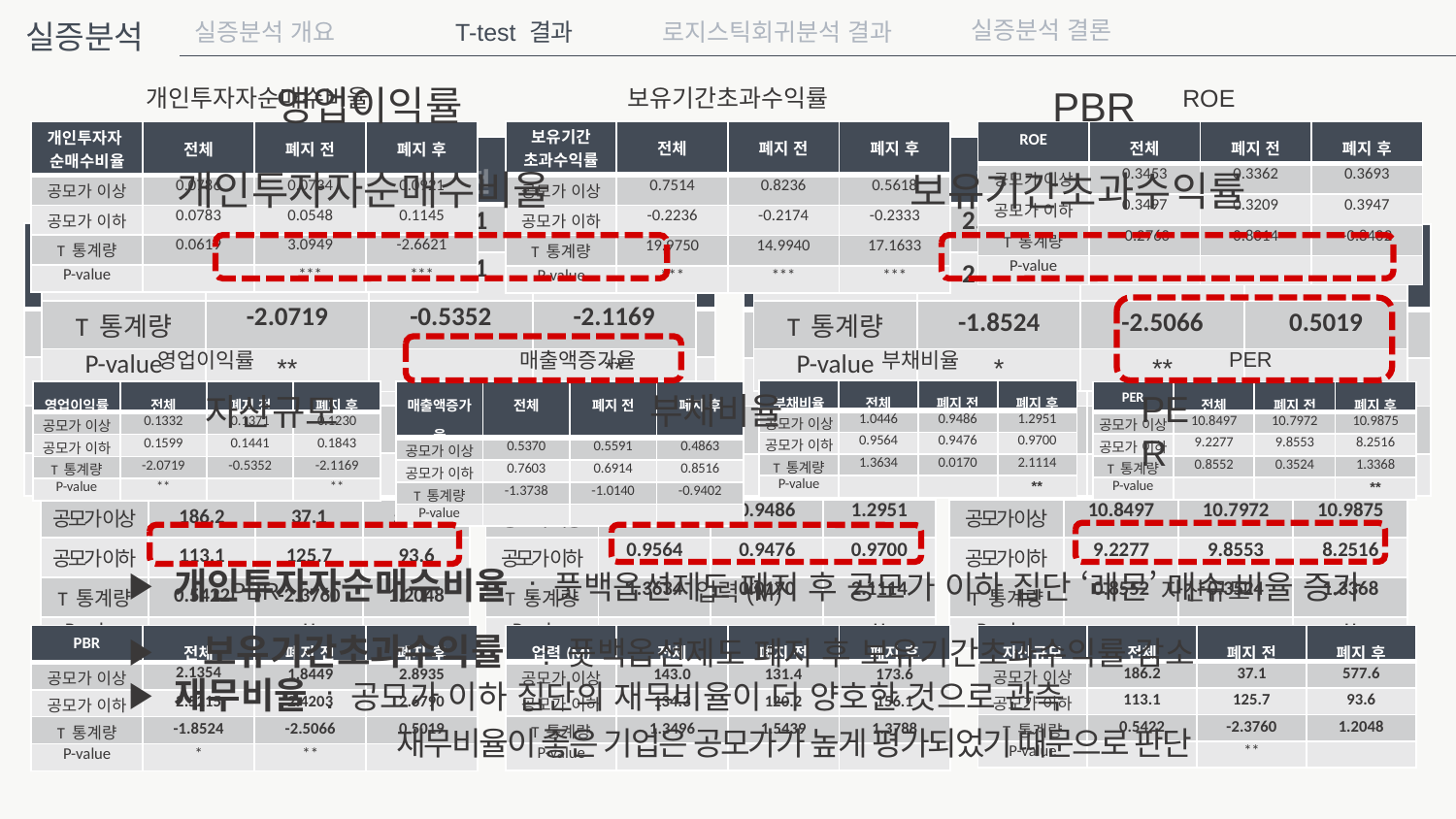

실증분석 결론
실증분석
실증분석 개요
T-test 결과
로지스틱회귀분석 결과
영업이익률
PBR
개인투자자순매수비율
보유기간초과수익률
ROE
| 보유기간 초과수익률 | 전체 | 폐지 전 | 폐지 후 |
| --- | --- | --- | --- |
| 공모가 이상 | 0.7514 | 0.8236 | 0.5618 |
| 공모가 이하 | -0.2236 | -0.2174 | -0.2333 |
| T 통계량 | 19.9750 | 14.9940 | 17.1633 |
| P-value | \*\*\* | \*\*\* | \*\*\* |
| ROE | 전체 | 폐지 전 | 폐지 후 |
| --- | --- | --- | --- |
| 공모가 이상 | 0.3453 | 0.3362 | 0.3693 |
| 공모가 이하 | 0.3497 | 0.3209 | 0.3947 |
| T 통계량 | -0.2760 | 0.8014 | -0.8402 |
| P-value |  |  |  |
| 개인투자자 순매수비율 | 전체 | 폐지 전 | 폐지 후 |
| --- | --- | --- | --- |
| 공모가 이상 | 0.0786 | 0.0734 | 0.0921 |
| 공모가 이하 | 0.0783 | 0.0548 | 0.1145 |
| T 통계량 | 0.0619 | 3.0949 | -2.6621 |
| P-value |  | \*\*\* | \*\*\* |
| 영업이익률 | 전체 | 폐지 전 | 폐지 후 |
| --- | --- | --- | --- |
| 공모가 이상 | 0.1332 | 0.1371 | 0.1230 |
| 공모가 이하 | 0.1599 | 0.1441 | 0.1843 |
| T 통계량 | -2.0719 | -0.5352 | -2.1169 |
| P-value | \*\* |  | \*\* |
| PBR | 전체 | 폐지 전 | 폐지 후 |
| --- | --- | --- | --- |
| 공모가 이상 | 2.1354 | 1.8449 | 2.8935 |
| 공모가 이하 | 2.5215 | 2.4203 | 2.6790 |
| T 통계량 | -1.8524 | -2.5066 | 0.5019 |
| P-value | \* | \*\* |  |
개인투자자순매수비율
보유기간초과수익률
| 개인투자자 순매수비율 | 전체 | 폐지 전 | 폐지 후 |
| --- | --- | --- | --- |
| 공모가 이상 | 0.0786 | 0.0734 | 0.0921 |
| 공모가 이하 | 0.0783 | 0.0548 | 0.1145 |
| T 통계량 | 0.0619 | 3.0949 | -2.6621 |
| P-value |  | \*\*\* | \*\*\* |
| 보유기간 초과수익률 | 전체 | 폐지 전 | 폐지 후 |
| --- | --- | --- | --- |
| 공모가 이상 | 0.7514 | 0.8236 | 0.5618 |
| 공모가 이하 | -0.2236 | -0.2174 | -0.2333 |
| T 통계량 | 19.9750 | 14.9940 | 17.1633 |
| P-value | \*\*\* | \*\*\* | \*\*\* |

PER
영업이익률
매출액증가율
부채비율
PER
| 부채비율 | 전체 | 폐지 전 | 폐지 후 |
| --- | --- | --- | --- |
| 공모가 이상 | 1.0446 | 0.9486 | 1.2951 |
| 공모가 이하 | 0.9564 | 0.9476 | 0.9700 |
| T 통계량 | 1.3634 | 0.0170 | 2.1114 |
| P-value |  |  | \*\* |
부채비율
| 영업이익률 | 전체 | 폐지 전 | 폐지 후 |
| --- | --- | --- | --- |
| 공모가 이상 | 0.1332 | 0.1371 | 0.1230 |
| 공모가 이하 | 0.1599 | 0.1441 | 0.1843 |
| T 통계량 | -2.0719 | -0.5352 | -2.1169 |
| P-value | \*\* |  | \*\* |
| 매출액증가율 | 전체 | 폐지 전 | 폐지 후 |
| --- | --- | --- | --- |
| 공모가 이상 | 0.5370 | 0.5591 | 0.4863 |
| 공모가 이하 | 0.7603 | 0.6914 | 0.8516 |
| T 통계량 | -1.3738 | -1.0140 | -0.9402 |
| P-value |  |  |  |
| PER | 전체 | 폐지 전 | 폐지 후 |
| --- | --- | --- | --- |
| 공모가 이상 | 10.8497 | 10.7972 | 10.9875 |
| 공모가 이하 | 9.2277 | 9.8553 | 8.2516 |
| T 통계량 | 0.8552 | 0.3524 | 1.3368 |
| P-value |  |  | \*\* |
자산규모
| 자산규모 | 전체 | 폐지 전 | 폐지 후 |
| --- | --- | --- | --- |
| 공모가 이상 | 186.2 | 37.1 | 577.6 |
| 공모가 이하 | 113.1 | 125.7 | 93.6 |
| T 통계량 | 0.5422 | -2.3760 | 1.2048 |
| P-value |  | \*\* |  |
| 부채비율 | 전체 | 폐지 전 | 폐지 후 |
| --- | --- | --- | --- |
| 공모가 이상 | 1.0446 | 0.9486 | 1.2951 |
| 공모가 이하 | 0.9564 | 0.9476 | 0.9700 |
| T 통계량 | 1.3634 | 0.0170 | 2.1114 |
| P-value |  |  | \*\* |
| PER | 전체 | 폐지 전 | 폐지 후 |
| --- | --- | --- | --- |
| 공모가 이상 | 10.8497 | 10.7972 | 10.9875 |
| 공모가 이하 | 9.2277 | 9.8553 | 8.2516 |
| T 통계량 | 0.8552 | 0.3524 | 1.3368 |
| P-value |  |  | \*\* |

개인투자자순매수비율 : 풋백옵션제도 폐지 후 공모가 이하 집단 ‘레몬’ 매수 비율 증가
  보유기간초과수익률   : 풋백옵션제도 폐지 후 보유기간초과수익률 감소
PBR
자산규모
업력(M)
| PBR | 전체 | 폐지 전 | 폐지 후 |
| --- | --- | --- | --- |
| 공모가 이상 | 2.1354 | 1.8449 | 2.8935 |
| 공모가 이하 | 2.5215 | 2.4203 | 2.6790 |
| T 통계량 | -1.8524 | -2.5066 | 0.5019 |
| P-value | \* | \*\* |  |
| 업력(M) | 전체 | 폐지 전 | 폐지 후 |
| --- | --- | --- | --- |
| 공모가 이상 | 143.0 | 131.4 | 173.6 |
| 공모가 이하 | 134.3 | 120.2 | 156.1 |
| T 통계량 | 1.3496 | 1.5439 | 1.3788 |
| P-value |  |  |  |
| 자산규모 | 전체 | 폐지 전 | 폐지 후 |
| --- | --- | --- | --- |
| 공모가 이상 | 186.2 | 37.1 | 577.6 |
| 공모가 이하 | 113.1 | 125.7 | 93.6 |
| T 통계량 | 0.5422 | -2.3760 | 1.2048 |
| P-value |  | \*\* |  |
재무비율 : 공모가 이하 집단의 재무비율이 더 양호한 것으로 관측

                                     재무비율이 좋은 기업은 공모가가 높게 평가되었기 때문으로 판단